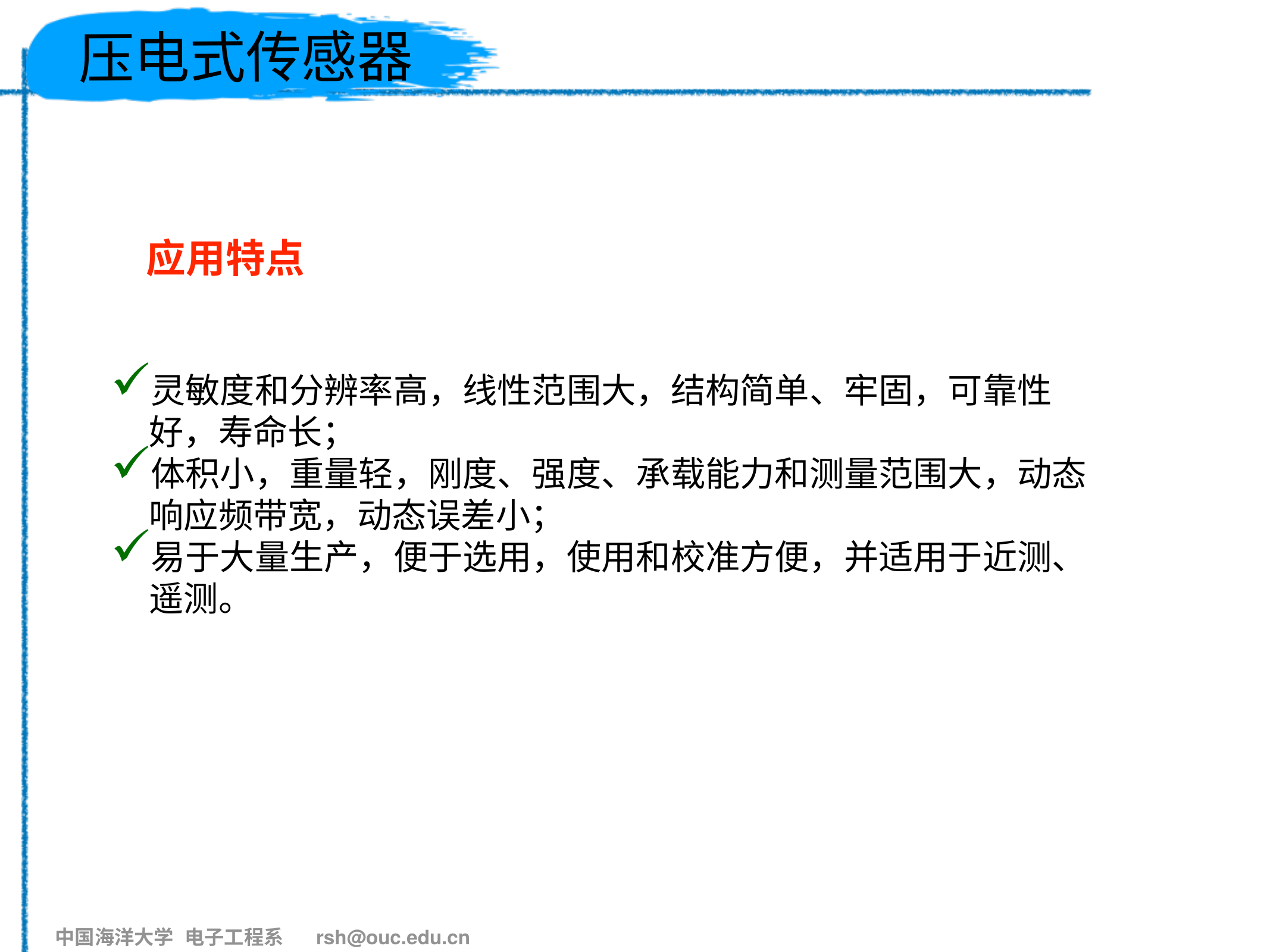

# 压电式传感器
应用特点
灵敏度和分辨率高，线性范围大，结构简单、牢固，可靠性好，寿命长；
体积小，重量轻，刚度、强度、承载能力和测量范围大，动态响应频带宽，动态误差小；
易于大量生产，便于选用，使用和校准方便，并适用于近测、遥测。